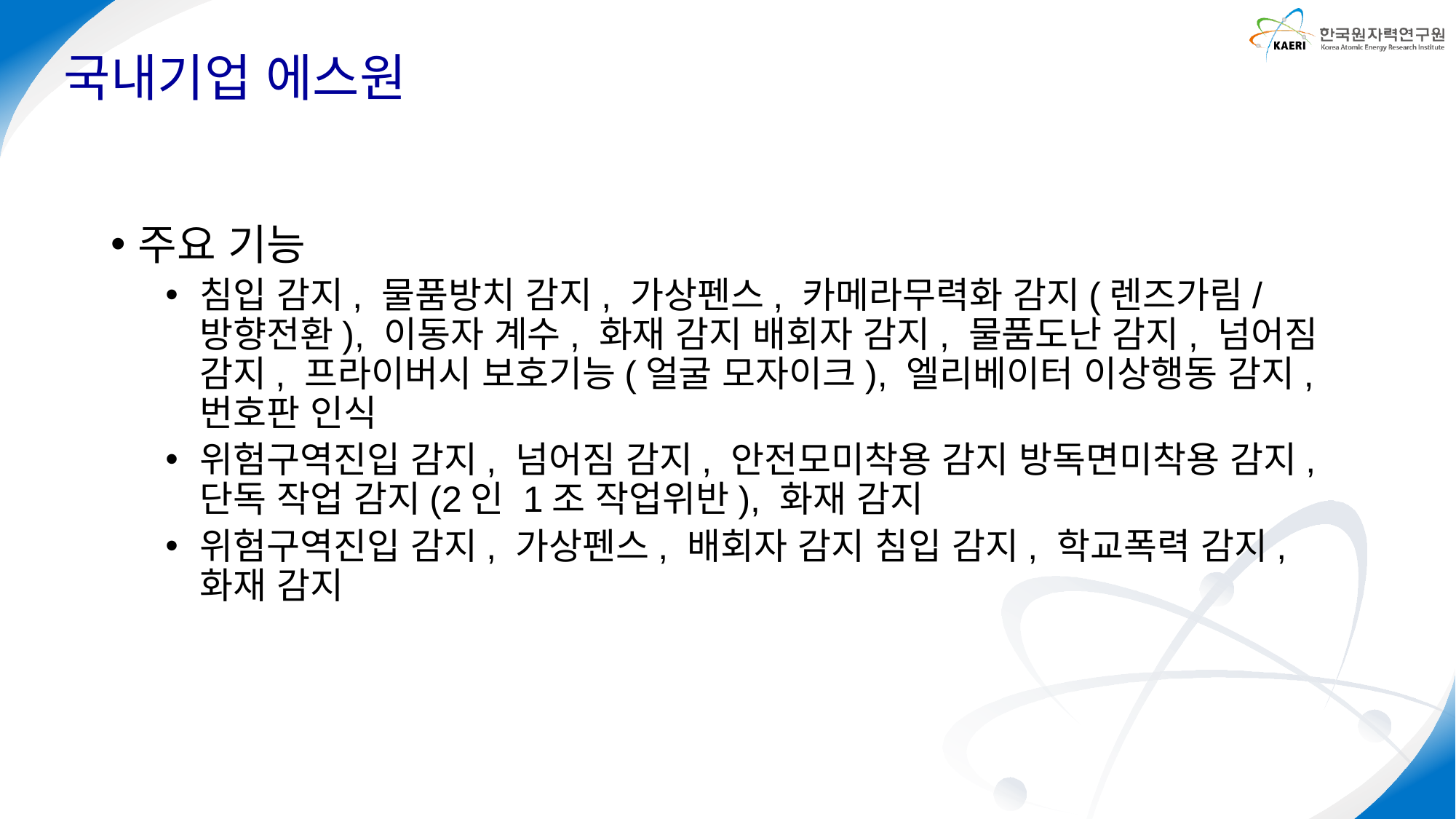

# 국내기업 에스원
주요 기능
침입 감지, 물품방치 감지, 가상펜스, 카메라무력화 감지(렌즈가림/방향전환), 이동자 계수, 화재 감지 배회자 감지, 물품도난 감지, 넘어짐 감지, 프라이버시 보호기능(얼굴 모자이크), 엘리베이터 이상행동 감지, 번호판 인식
위험구역진입 감지, 넘어짐 감지, 안전모미착용 감지 방독면미착용 감지, 단독 작업 감지(2인 1조 작업위반), 화재 감지
위험구역진입 감지, 가상펜스, 배회자 감지 침입 감지, 학교폭력 감지, 화재 감지